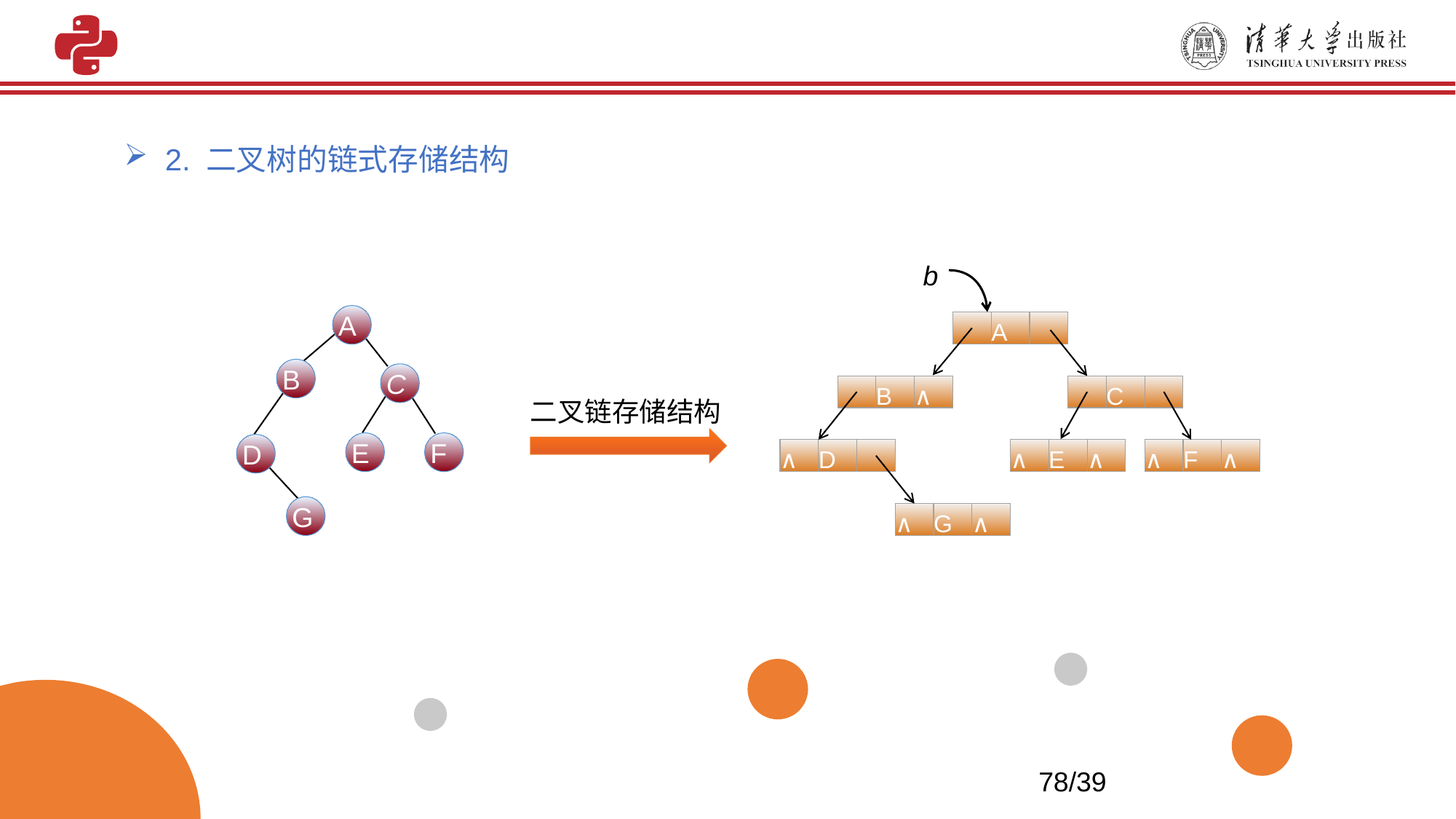

2. 二叉树的链式存储结构
b

A

B
∧

C

∧
D

∧
E
∧
∧
F
∧

∧
G
∧
A

B
C

E
F
D

G
二叉链存储结构

78/39